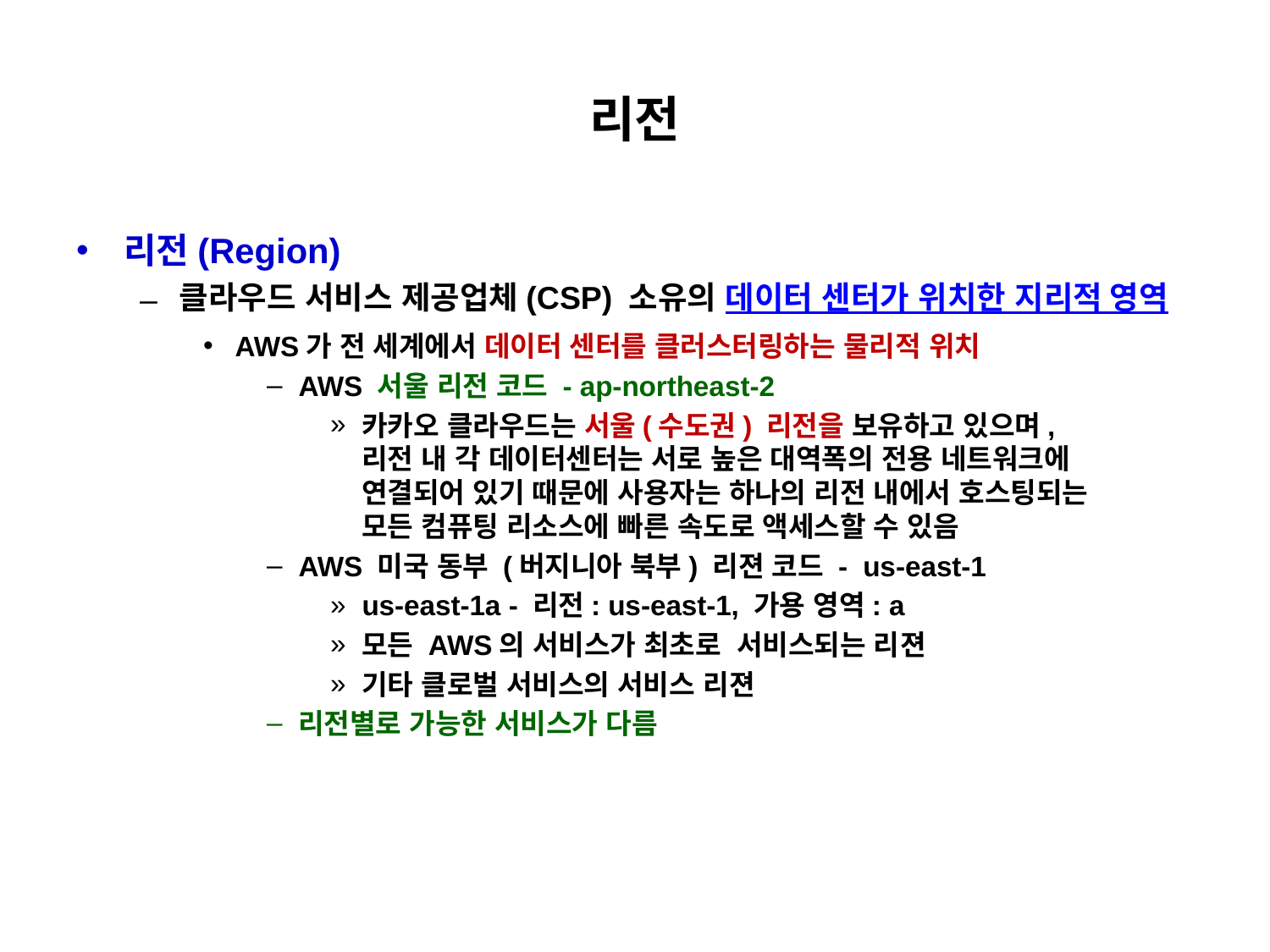

# 리전
리전(Region)
클라우드 서비스 제공업체(CSP) 소유의 데이터 센터가 위치한 
지리적 영역
AWS가 전 세계에서 데이터 센터를 클러스터링하는 물리적 위치
AWS 서울 리전 코드 - ap-northeast-2
카카오 클라우드는 서울(수도권) 리전을 보유하고 있으며, 
리전 내 각 데이터센터는 서로 높은 대역폭의 전용 네트워크에 
연결되어 있기 때문에 사용자는 하나의 리전 내에서 호스팅되는 
모든 컴퓨팅 리소스에 빠른 속도로 액세스할 수 있음
AWS 미국 동부 (버지니아 북부) 리젼 코드 -  us-east-1
us-east-1a - 리전: us-east-1, 가용 영역: a
모든 AWS의 서비스가 최초로  서비스되는 리젼
기타 클로벌 서비스의 서비스 리젼
리전별로 가능한 서비스가 다름